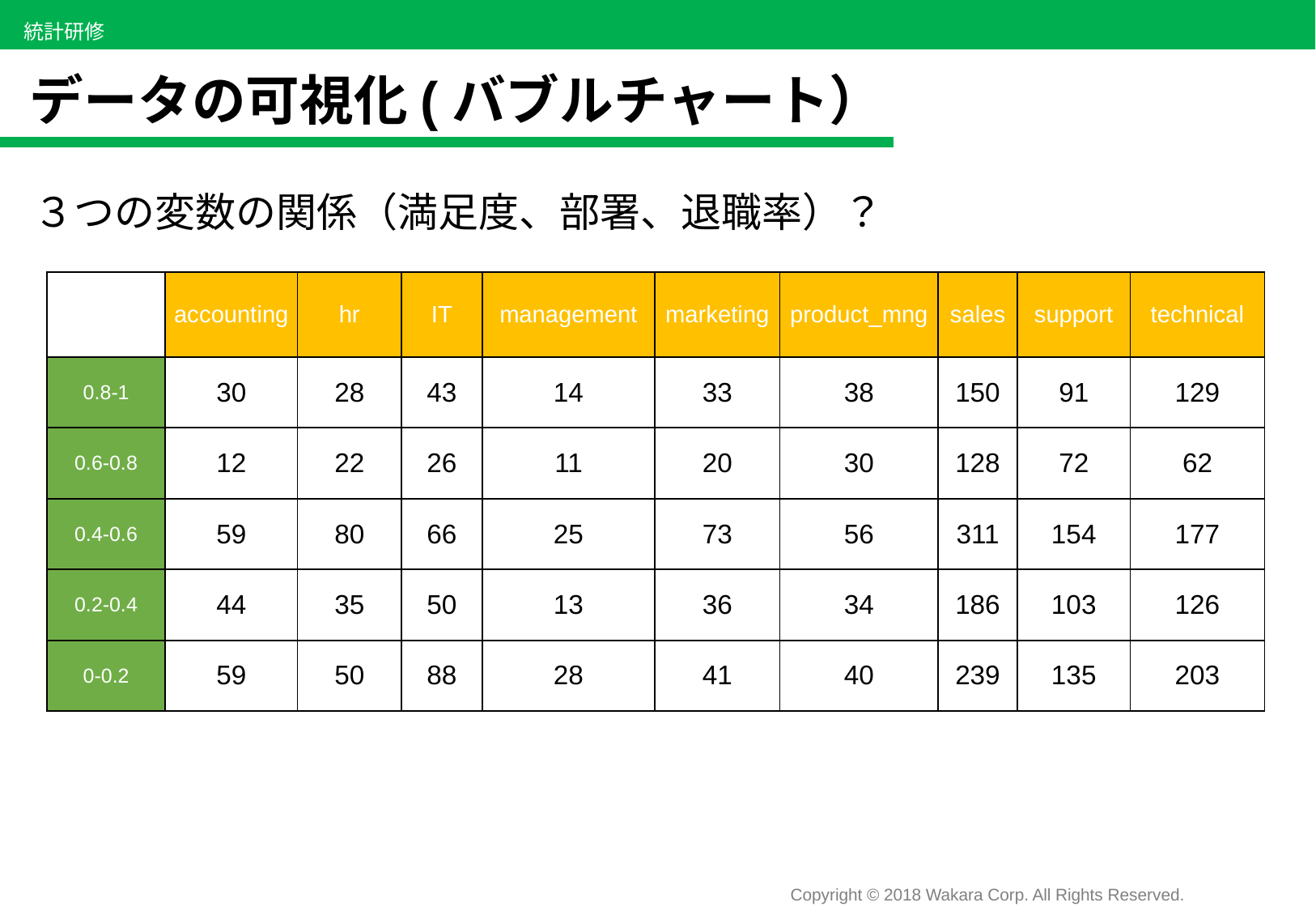

# データの可視化(バブルチャート）
３つの変数の関係（満足度、部署、退職率）？
|  | accounting | hr | IT | management | marketing | product\_mng | sales | support | technical |
| --- | --- | --- | --- | --- | --- | --- | --- | --- | --- |
| 0.8-1 | 30 | 28 | 43 | 14 | 33 | 38 | 150 | 91 | 129 |
| 0.6-0.8 | 12 | 22 | 26 | 11 | 20 | 30 | 128 | 72 | 62 |
| 0.4-0.6 | 59 | 80 | 66 | 25 | 73 | 56 | 311 | 154 | 177 |
| 0.2-0.4 | 44 | 35 | 50 | 13 | 36 | 34 | 186 | 103 | 126 |
| 0-0.2 | 59 | 50 | 88 | 28 | 41 | 40 | 239 | 135 | 203 |